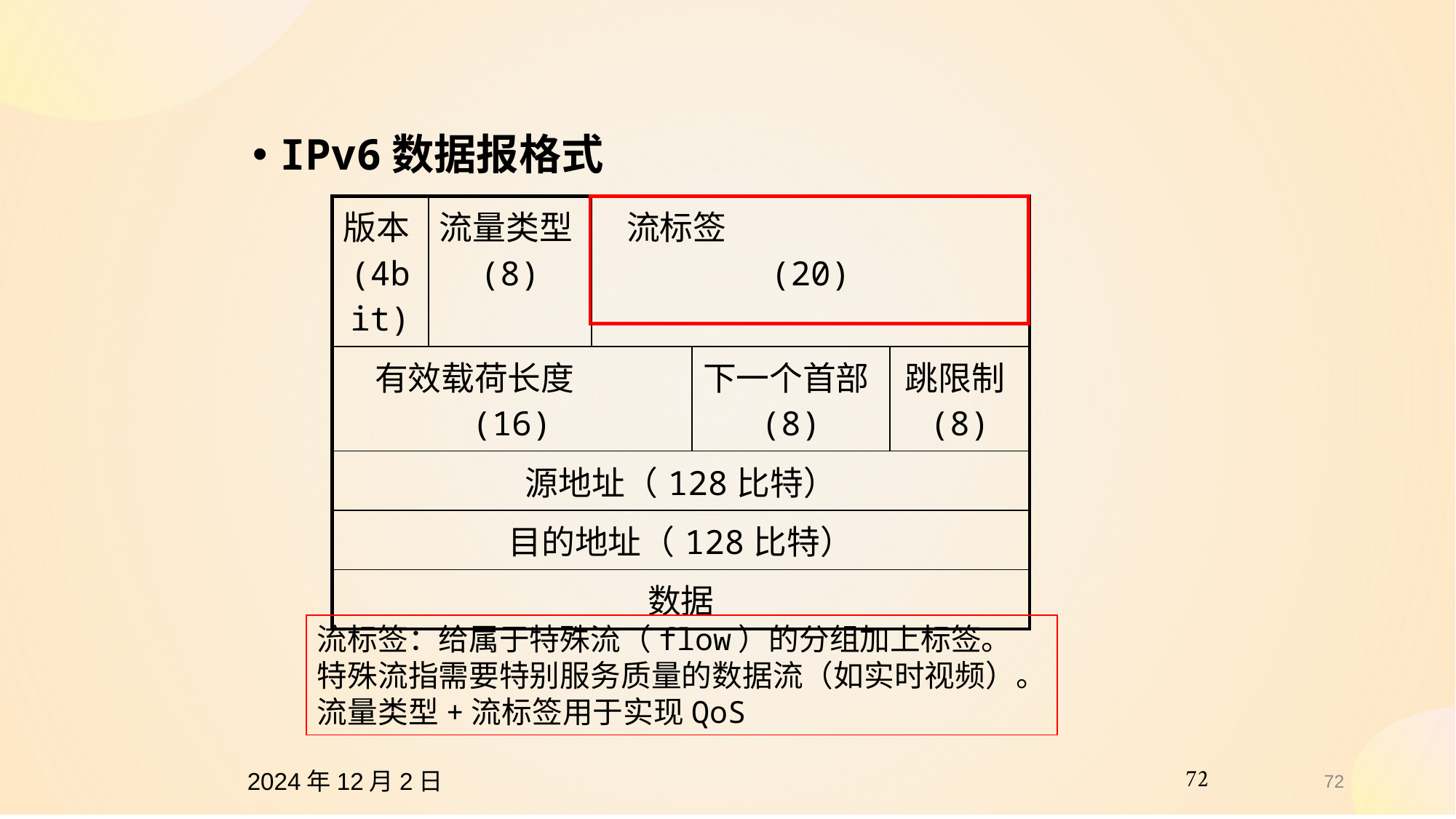

IPv6数据报格式

| 版本(4bit) | 流量类型(8) | 流标签 (20) |  |  |
| --- | --- | --- | --- | --- |
| 有效载荷长度 (16) |  |  | 下一个首部(8) | 跳限制(8) |
| 源地址（128比特） |  |  |  |  |
| 目的地址（128比特） |  |  |  |  |
| 数据 |  |  |  |  |

流标签：给属于特殊流（flow）的分组加上标签。
特殊流指需要特别服务质量的数据流（如实时视频）。
流量类型+流标签用于实现QoS
72
2024年12月2日
72